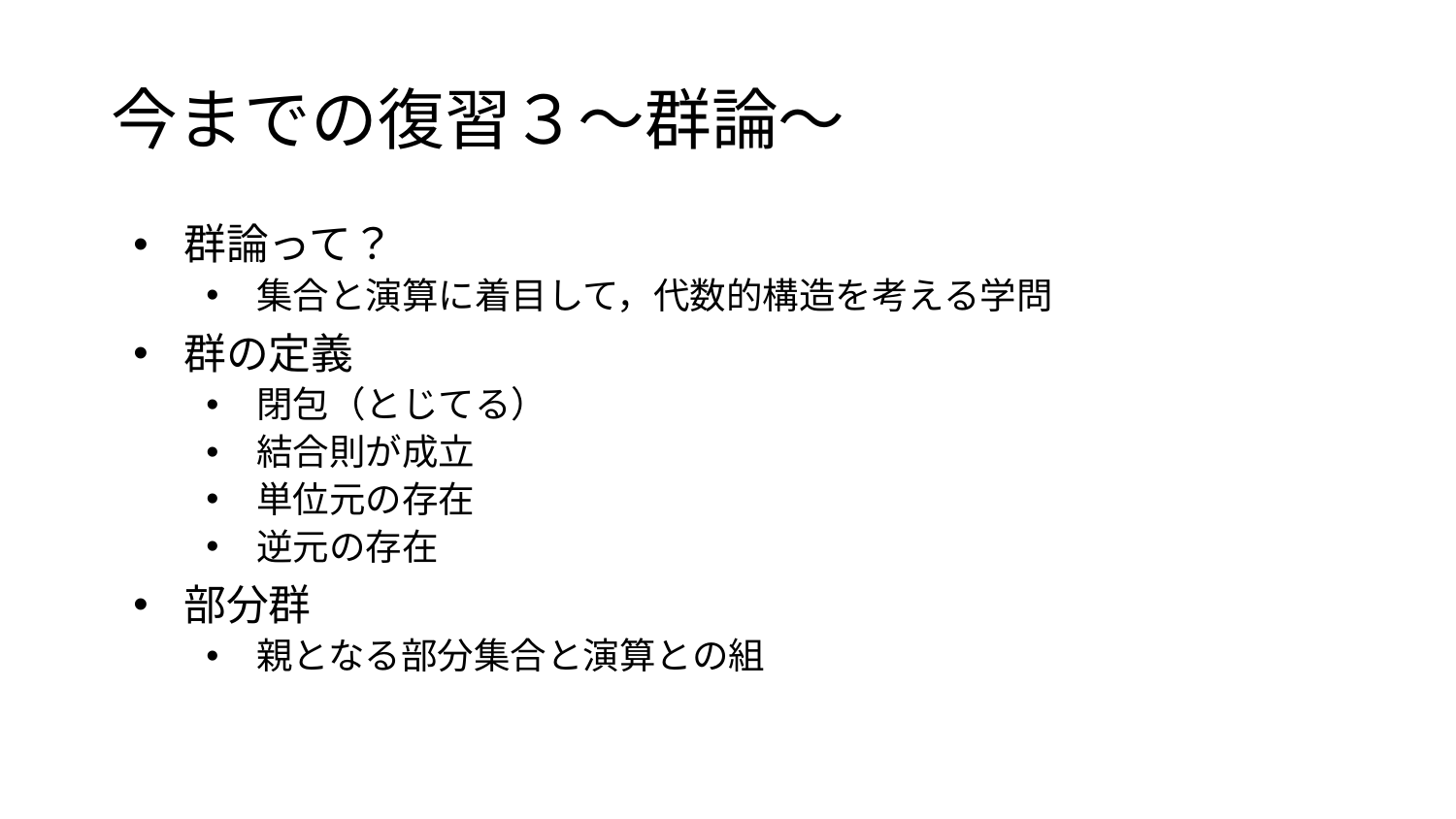

# 今までの復習３〜群論〜
群論って？
集合と演算に着目して，代数的構造を考える学問
群の定義
閉包（とじてる）
結合則が成立
単位元の存在
逆元の存在
部分群
親となる部分集合と演算との組